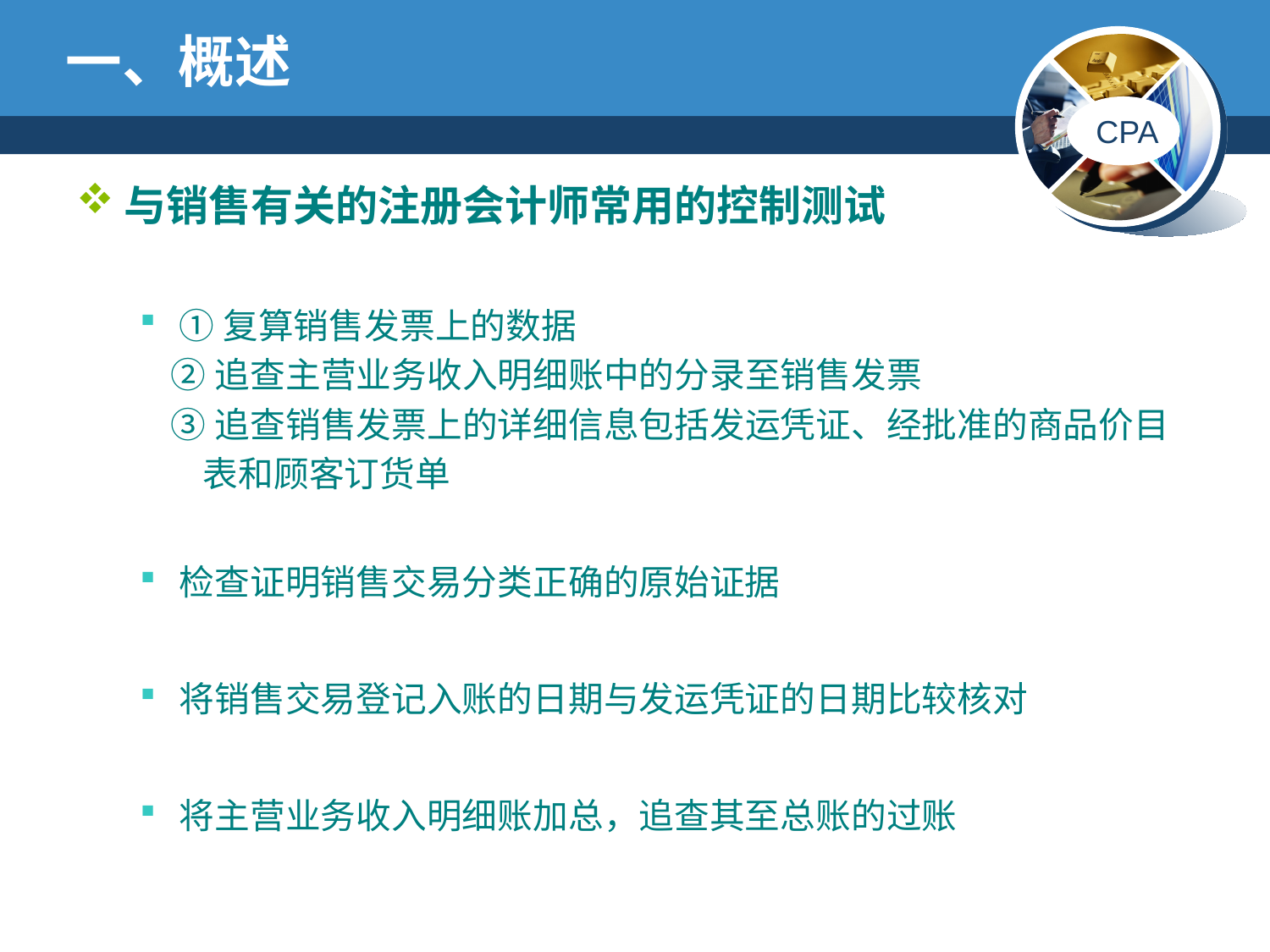

# 一、概述
与销售有关的注册会计师常用的控制测试

①复算销售发票上的数据
    ②追查主营业务收入明细账中的分录至销售发票
    ③追查销售发票上的详细信息包括发运凭证、经批准的商品价目
       表和顾客订货单

检查证明销售交易分类正确的原始证据

将销售交易登记入账的日期与发运凭证的日期比较核对

将主营业务收入明细账加总，追查其至总账的过账